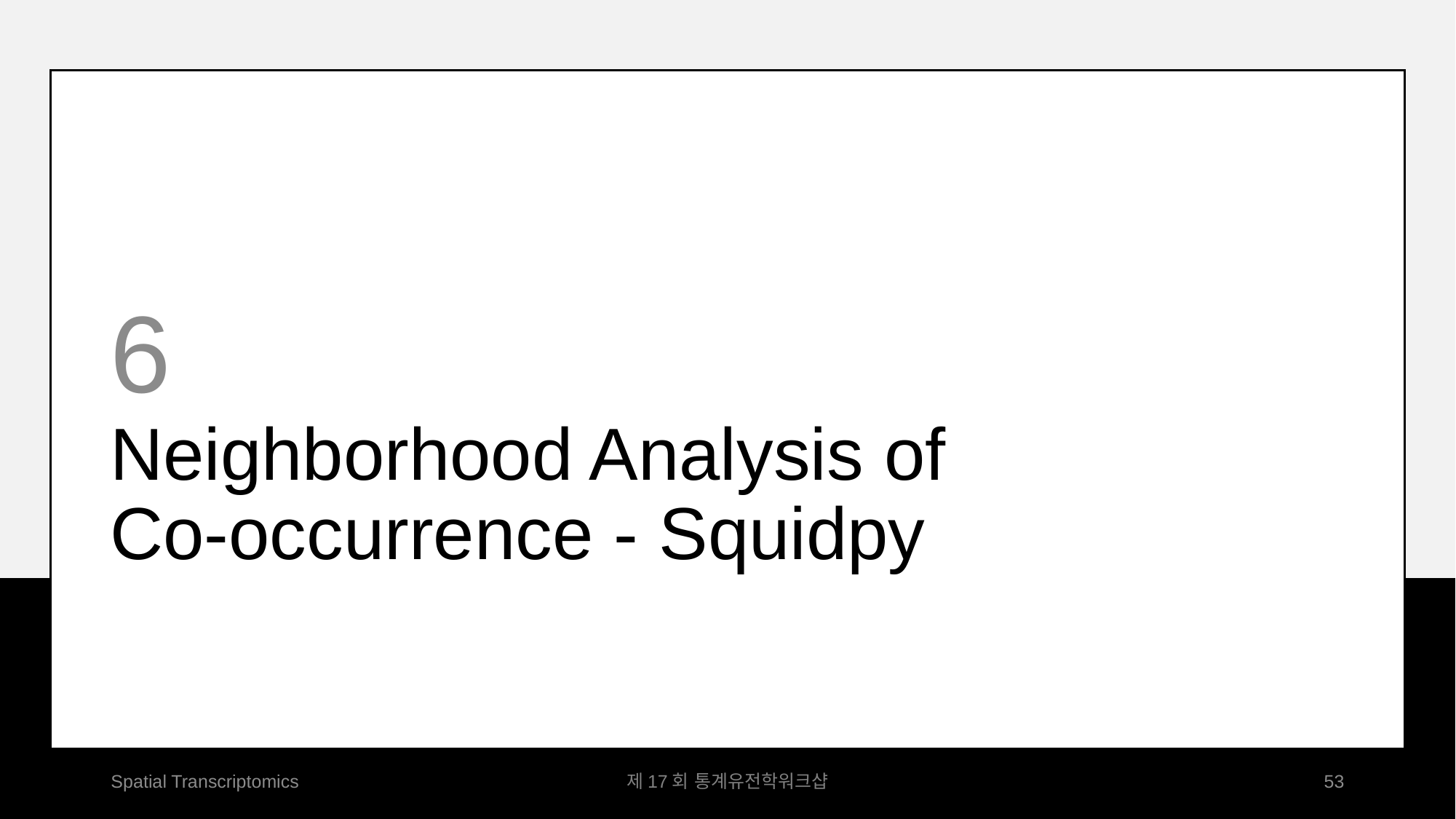

6
# Neighborhood Analysis of Co-occurrence - Squidpy
Spatial Transcriptomics
제17회 통계유전학워크샵
53